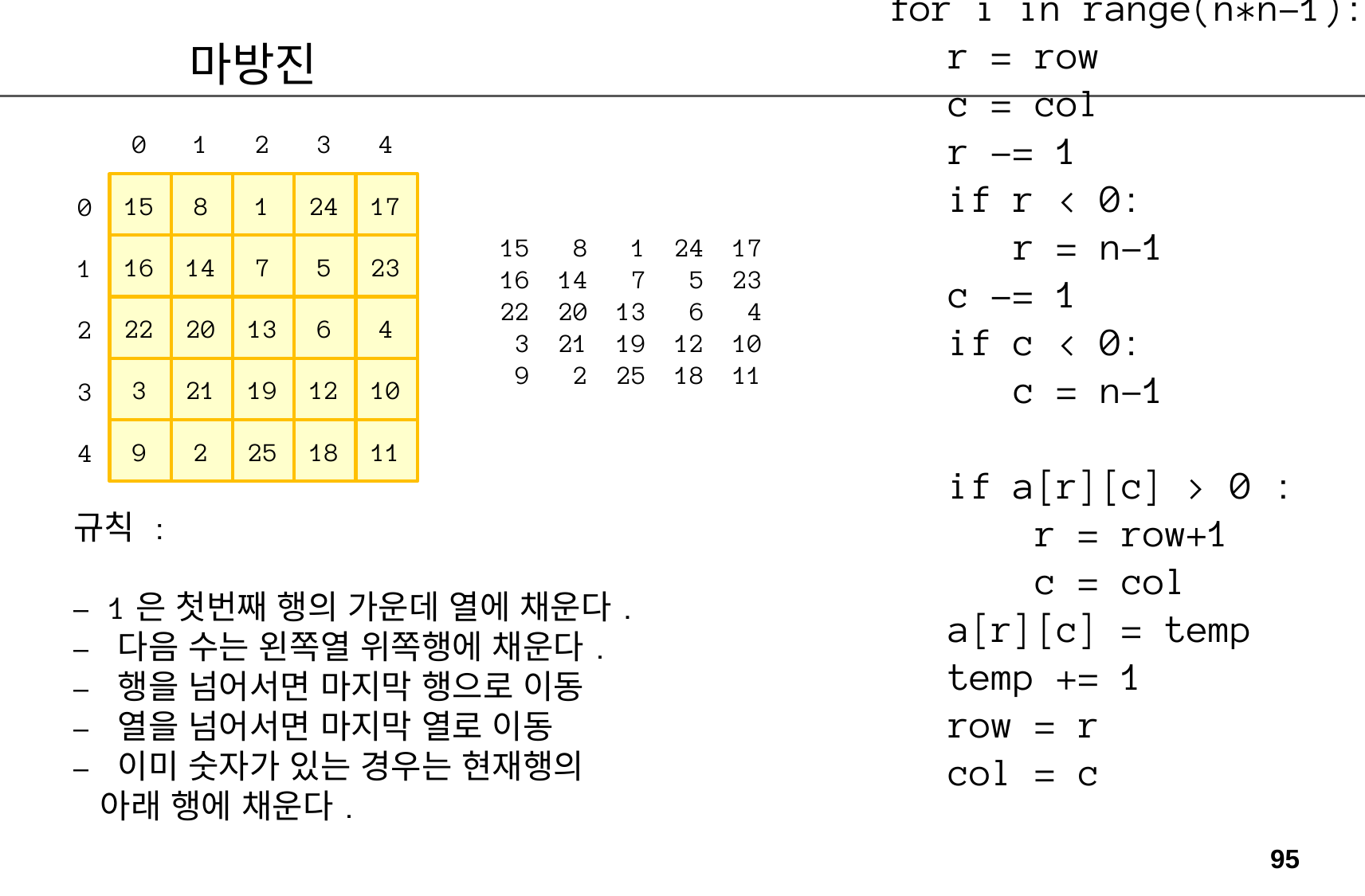

def foo(a, n):
    row=0
    col=n//2
    temp=1
    a[row][col] = temp
    temp += 1
    for i in range(n*n-1):
    r = row
    c = col
    r -= 1
    if r < 0:
       r = n-1
    c -= 1
    if c < 0:
       c = n-1

    if a[r][c] > 0 :
        r = row+1
        c = col
    a[r][c] = temp
    temp += 1
    row = r
    col = c
마방진
0
1
2
3
4
  15   8   1  24  17
  16  14   7   5  23
  22  20  13   6   4
   3  21  19  12  10
   9   2  25  18  11
15
8
1
24
17
0
16
14
7
5
23
1
22
20
13
6
4
2
3
21
19
12
10
3
9
2
25
18
11
4
규칙 :

- 1은 첫번째 행의 가운데 열에 채운다.
- 다음 수는 왼쪽열 위쪽행에 채운다.
- 행을 넘어서면 마지막 행으로 이동
- 열을 넘어서면 마지막 열로 이동
- 이미 숫자가 있는 경우는 현재행의
  아래 행에 채운다.